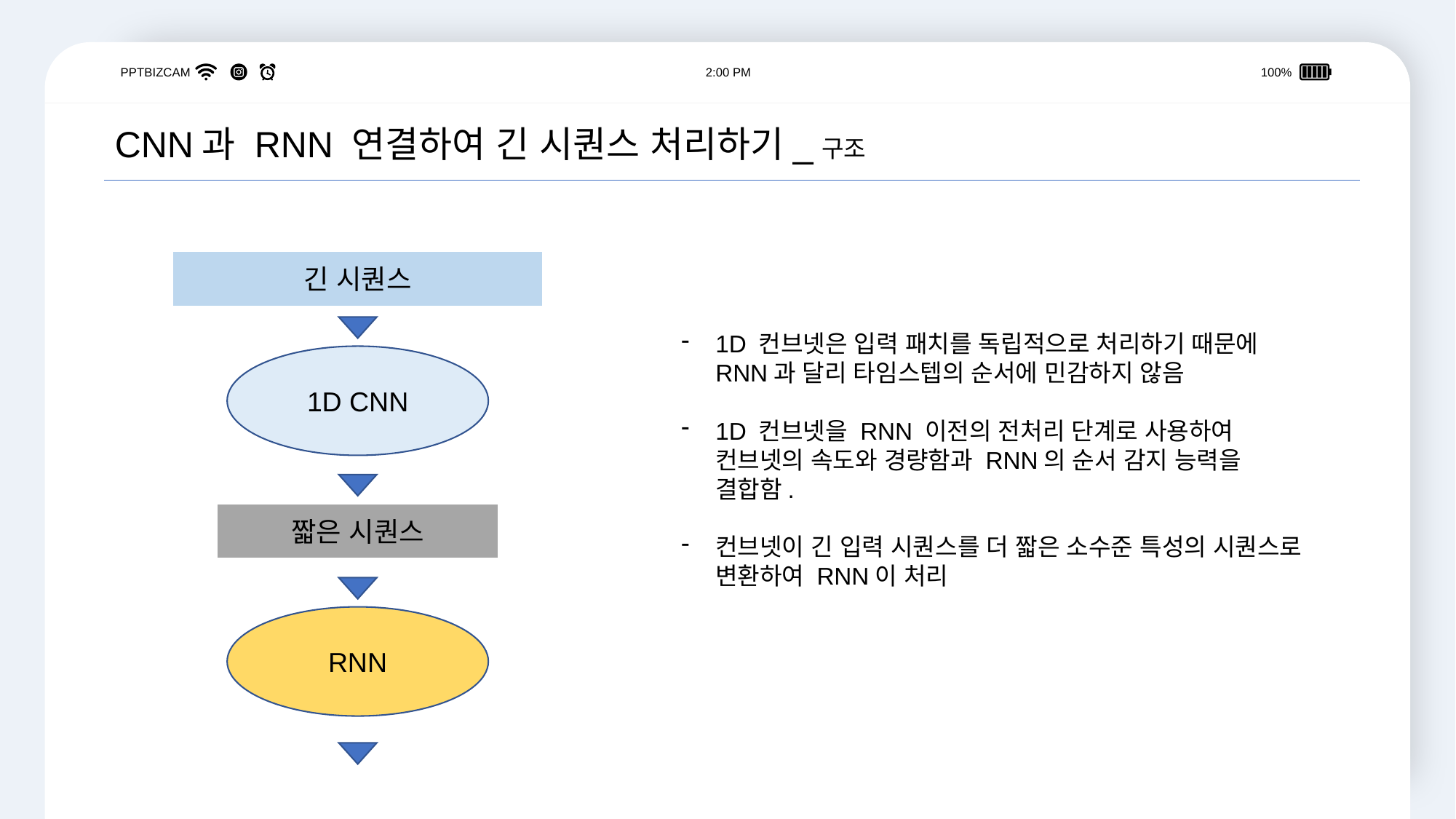

PPTBIZCAM
2:00 PM
100%

CNN과 RNN 연결하여 긴 시퀀스 처리하기_구조
긴 시퀀스

1D 컨브넷은 입력 패치를 독립적으로 처리하기 때문에 RNN과 달리 타임스텝의 순서에 민감하지 않음

1D 컨브넷을 RNN 이전의 전처리 단계로 사용하여 컨브넷의 속도와 경량함과 RNN의 순서 감지 능력을 결합함.

컨브넷이 긴 입력 시퀀스를 더 짧은 소수준 특성의 시퀀스로 변환하여 RNN이 처리
1D CNN

짧은 시퀀스

RNN